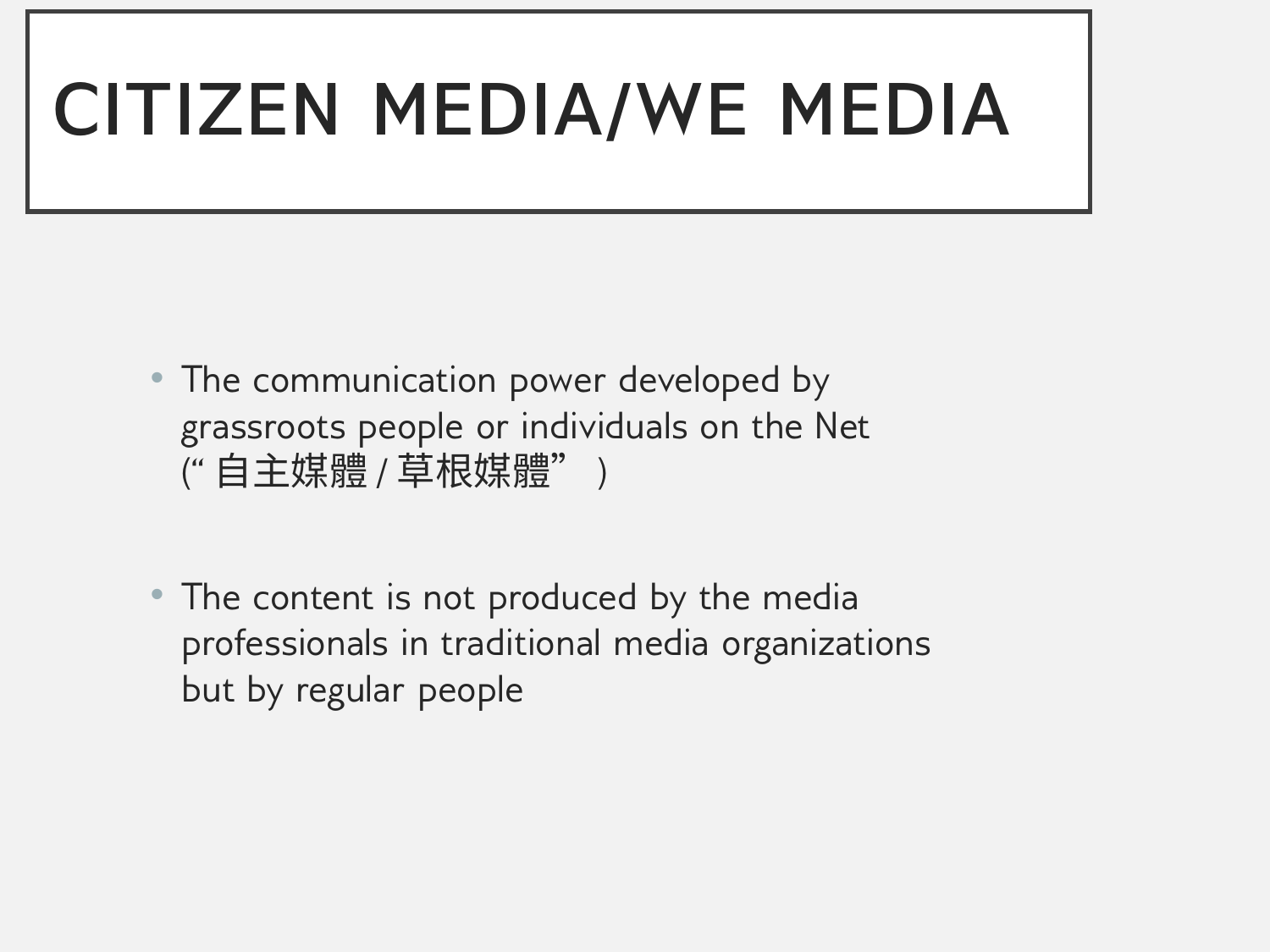

# Citizen Media/We Media

The communication power developed by grassroots people or individuals on the Net (“自主媒體/草根媒體”)

The content is not produced by the media professionals in traditional media organizations but by regular people